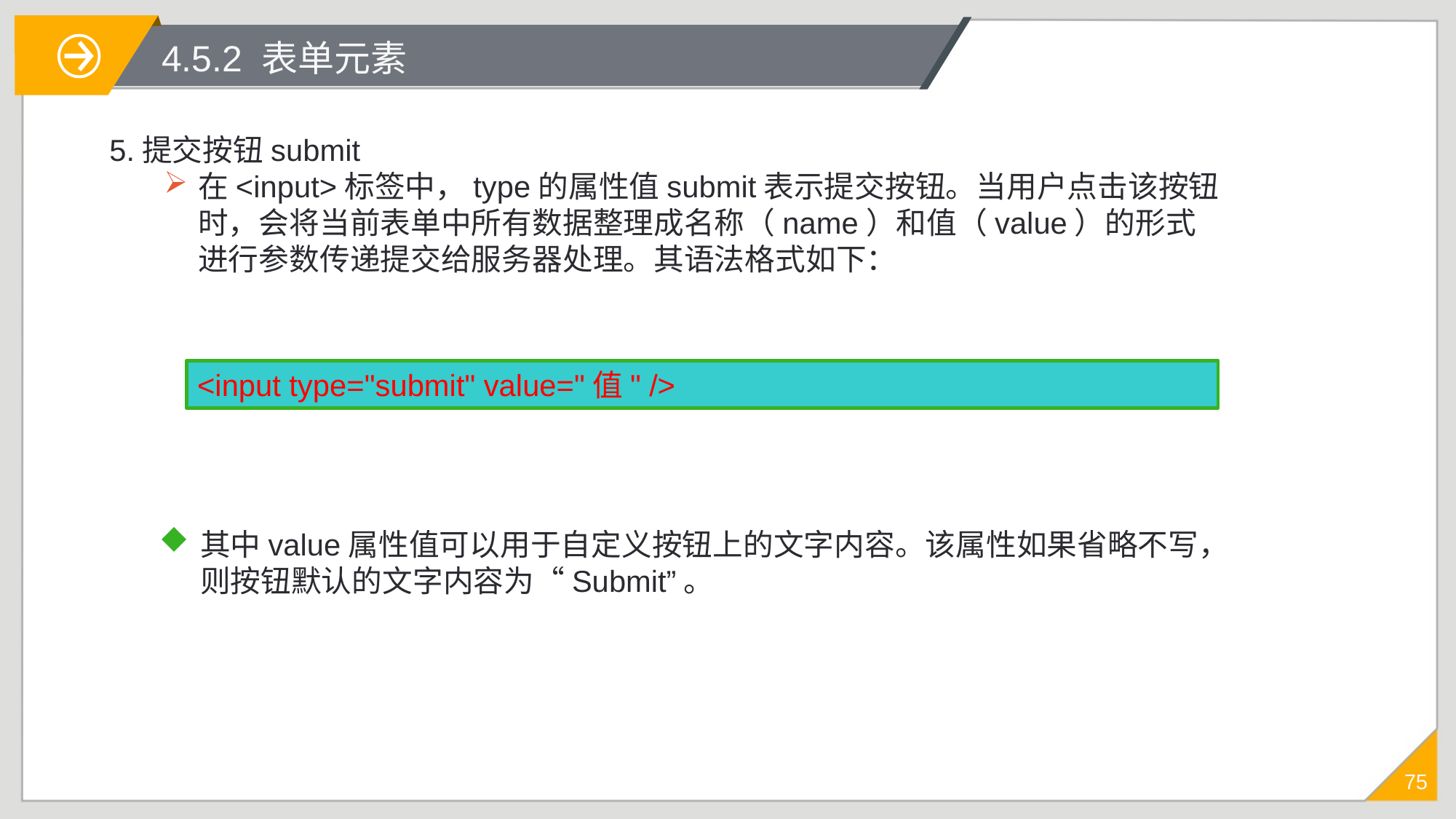

# 4.5.2 表单元素
5.提交按钮submit
在<input>标签中，type的属性值submit表示提交按钮。当用户点击该按钮时，会将当前表单中所有数据整理成名称（name）和值（value）的形式进行参数传递提交给服务器处理。其语法格式如下：
<input type="submit" value="值" />
其中value属性值可以用于自定义按钮上的文字内容。该属性如果省略不写，则按钮默认的文字内容为“Submit”。